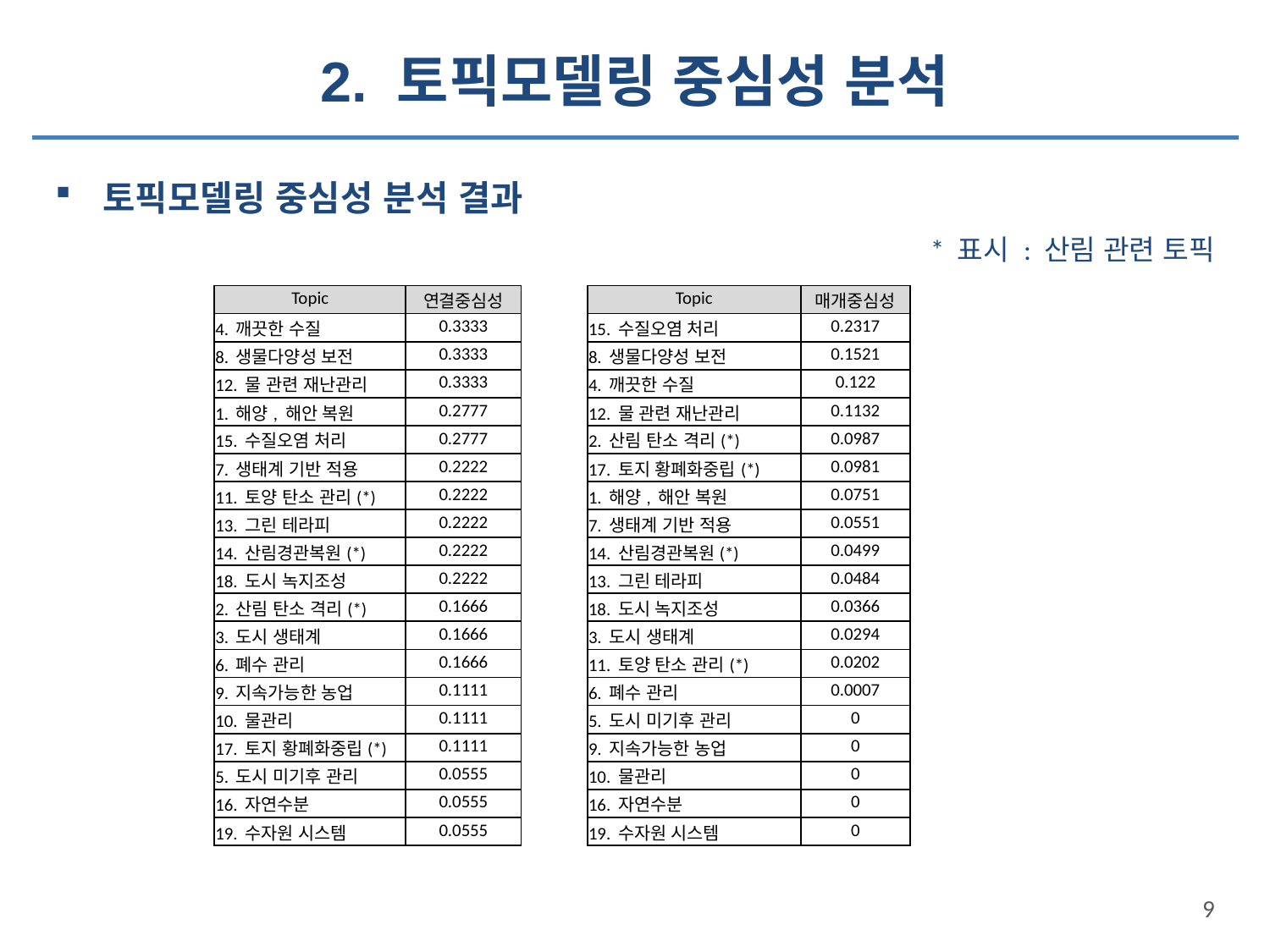

# 2. 토픽모델링 중심성 분석
토픽모델링 중심성 분석 결과
* 표시 : 산림 관련 토픽

| Topic | 연결중심성 |
| --- | --- |
| 4. 깨끗한 수질 | 0.3333 |
| 8. 생물다양성 보전 | 0.3333 |
| 12. 물 관련 재난관리 | 0.3333 |
| 1. 해양, 해안 복원 | 0.2777 |
| 15. 수질오염 처리 | 0.2777 |
| 7. 생태계 기반 적용 | 0.2222 |
| 11. 토양 탄소 관리(\*) | 0.2222 |
| 13. 그린 테라피 | 0.2222 |
| 14. 산림경관복원(\*) | 0.2222 |
| 18. 도시 녹지조성 | 0.2222 |
| 2. 산림 탄소 격리(\*) | 0.1666 |
| 3. 도시 생태계 | 0.1666 |
| 6. 폐수 관리 | 0.1666 |
| 9. 지속가능한 농업 | 0.1111 |
| 10. 물관리 | 0.1111 |
| 17. 토지 황폐화중립(\*) | 0.1111 |
| 5. 도시 미기후 관리 | 0.0555 |
| 16. 자연수분 | 0.0555 |
| 19. 수자원 시스템 | 0.0555 |
| Topic | 매개중심성 |
| --- | --- |
| 15. 수질오염 처리 | 0.2317 |
| 8. 생물다양성 보전 | 0.1521 |
| 4. 깨끗한 수질 | 0.122 |
| 12. 물 관련 재난관리 | 0.1132 |
| 2. 산림 탄소 격리(\*) | 0.0987 |
| 17. 토지 황폐화중립(\*) | 0.0981 |
| 1. 해양, 해안 복원 | 0.0751 |
| 7. 생태계 기반 적용 | 0.0551 |
| 14. 산림경관복원(\*) | 0.0499 |
| 13. 그린 테라피 | 0.0484 |
| 18. 도시 녹지조성 | 0.0366 |
| 3. 도시 생태계 | 0.0294 |
| 11. 토양 탄소 관리(\*) | 0.0202 |
| 6. 폐수 관리 | 0.0007 |
| 5. 도시 미기후 관리 | 0 |
| 9. 지속가능한 농업 | 0 |
| 10. 물관리 | 0 |
| 16. 자연수분 | 0 |
| 19. 수자원 시스템 | 0 |
9